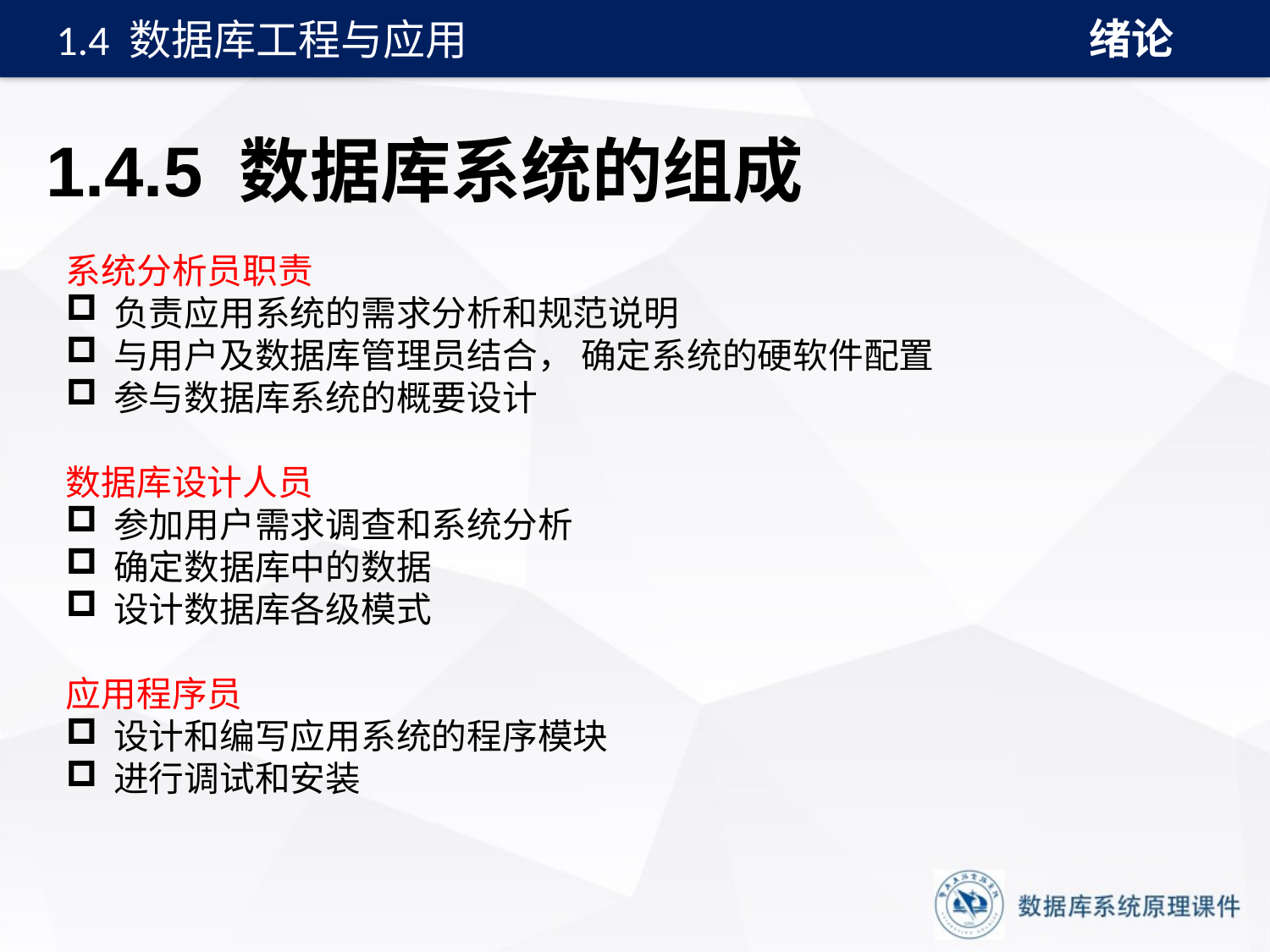

绪论
1.4 数据库工程与应用
# 1.4.5 数据库系统的组成
系统分析员职责
负责应用系统的需求分析和规范说明
与用户及数据库管理员结合， 确定系统的硬软件配置
参与数据库系统的概要设计

数据库设计人员
参加用户需求调查和系统分析
确定数据库中的数据
设计数据库各级模式

应用程序员
设计和编写应用系统的程序模块
进行调试和安装